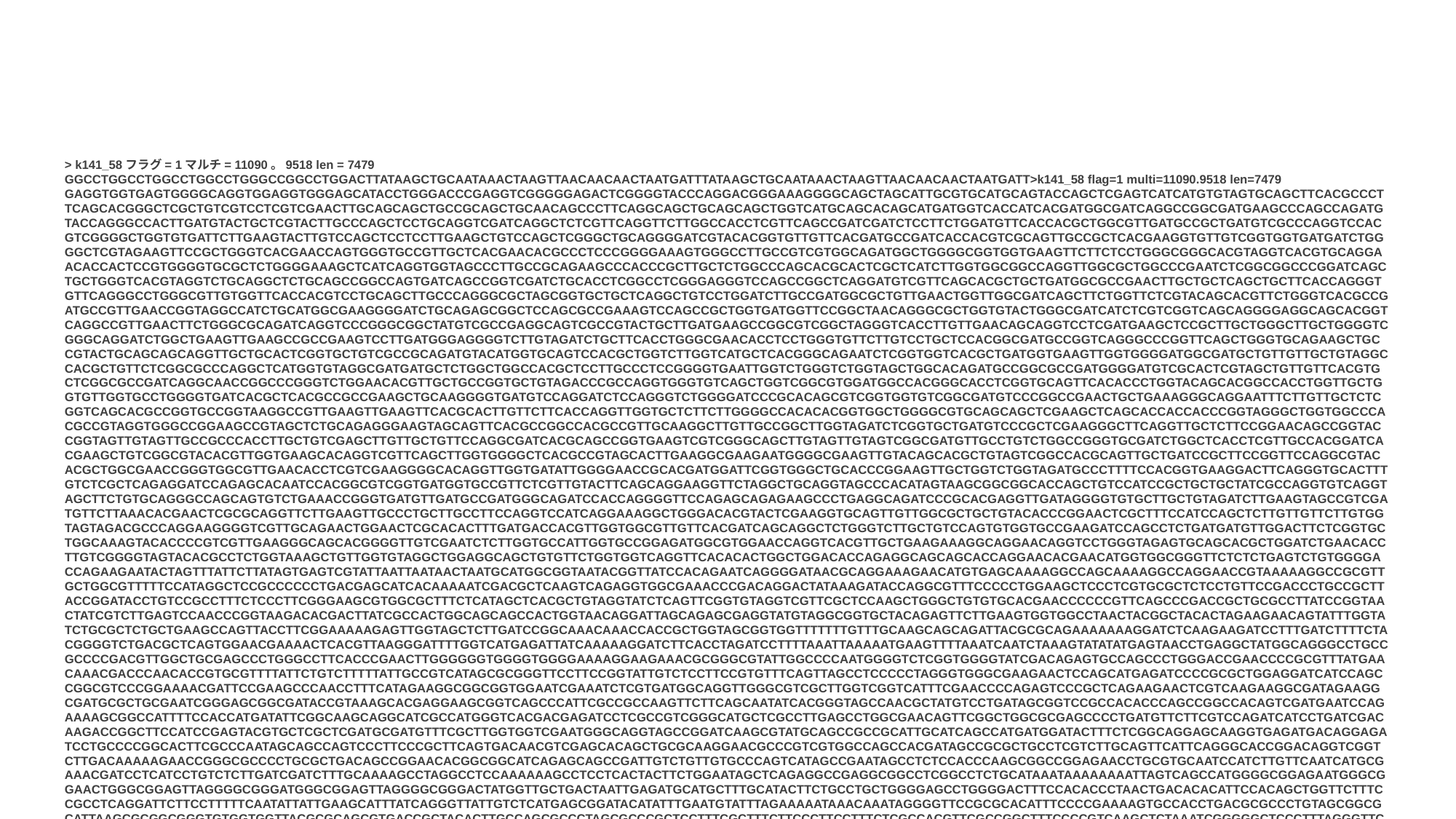

> k141_58フラグ= 1マルチ= 11090。9518 len = 7479 GGCCTGGCCTGGCCTGGCCTGGGCCGGCCTGGACTTATAAGCTGCAATAAACTAAGTTAACAACAACTAATGATTTATAAGCTGCAATAAACTAAGTTAACAACAACTAATGATT>k141_58 flag=1 multi=11090.9518 len=7479 GAGGTGGTGAGTGGGGCAGGTGGAGGTGGGAGCATACCTGGGACCCGAGGTCGGGGGAGACTCGGGGTACCCAGGACGGGAAAGGGGCAGCTAGCATTGCGTGCATGCAGTACCAGCTCGAGTCATCATGTGTAGTGCAGCTTCACGCCCTTCAGCACGGGCTCGCTGTCGTCCTCGTCGAACTTGCAGCAGCTGCCGCAGCTGCAACAGCCCTTCAGGCAGCTGCAGCAGCTGGTCATGCAGCACAGCATGATGGTCACCATCACGATGGCGATCAGGCCGGCGATGAAGCCCAGCCAGATGTACCAGGGCCACTTGATGTACTGCTCGTACTTGCCCAGCTCCTGCAGGTCGATCAGGCTCTCGTTCAGGTTCTTGGCCACCTCGTTCAGCCGATCGATCTCCTTCTGGATGTTCACCACGCTGGCGTTGATGCCGCTGATGTCGCCCAGGTCCACGTCGGGGCTGGTGTGATTCTTGAAGTACTTGTCCAGCTCCTCCTTGAAGCTGTCCAGCTCGGGCTGCAGGGGATCGTACACGGTGTTGTTCACGATGCCGATCACCACGTCGCAGTTGCCGCTCACGAAGGTGTTGTCGGTGGTGATGATCTGGGGCTCGTAGAAGTTCCGCTGGGTCACGAACCAGTGGGTGCCGTTGCTCACGAACACGCCCTCCCGGGGAAAGTGGGCCTTGCCGTCGTGGCAGATGGCTGGGGCGGTGGTGAAGTTCTTCTCCTGGGCGGGCACGTAGGTCACGTGCAGGAACACCACTCCGTGGGGTGCGCTCTGGGGAAAGCTCATCAGGTGGTAGCCCTTGCCGCAGAAGCCCACCCGCTTGCTCTGGCCCAGCACGCACTCGCTCATCTTGGTGGCGGCCAGGTTGGCGCTGGCCCGAATCTCGGCGGCCCGGATCAGCTGCTGGGTCACGTAGGTCTGCAGGCTCTGCAGCCGGCCAGTGATCAGCCGGTCGATCTGCACCTCGGCCTCGGGAGGGTCCAGCCGGCTCAGGATGTCGTTCAGCACGCTGCTGATGGCGCCGAACTTGCTGCTCAGCTGCTTCACCAGGGTGTTCAGGGCCTGGGCGTTGTGGTTCACCACGTCCTGCAGCTTGCCCAGGGCGCTAGCGGTGCTGCTCAGGCTGTCCTGGATCTTGCCGATGGCGCTGTTGAACTGGTTGGCGATCAGCTTCTGGTTCTCGTACAGCACGTTCTGGGTCACGCCGATGCCGTTGAACCGGTAGGCCATCTGCATGGCGAAGGGGATCTGCAGAGCGGCTCCAGCGCCGAAAGTCCAGCCGCTGGTGATGGTTCCGGCTAACAGGGCGCTGGTGTACTGGGCGATCATCTCGTCGGTCAGCAGGGGAGGCAGCACGGTCAGGCCGTTGAACTTCTGGGCGCAGATCAGGTCCCGGGCGGCTATGTCGCCGAGGCAGTCGCCGTACTGCTTGATGAAGCCGGCGTCGGCTAGGGTCACCTTGTTGAACAGCAGGTCCTCGATGAAGCTCCGCTTGCTGGGCTTGCTGGGGTCGGGCAGGATCTGGCTGAAGTTGAAGCCGCCGAAGTCCTTGATGGGAGGGGTCTTGTAGATCTGCTTCACCTGGGCGAACACCTCCTGGGTGTTCTTGTCCTGCTCCACGGCGATGCCGGTCAGGGCCCGGTTCAGCTGGGTGCAGAAGCTGCCGTACTGCAGCAGCAGGTTGCTGCACTCGGTGCTGTCGCCGCAGATGTACATGGTGCAGTCCACGCTGGTCTTGGTCATGCTCACGGGCAGAATCTCGGTGGTCACGCTGATGGTGAAGTTGGTGGGGATGGCGATGCTGTTGTTGCTGTAGGCCACGCTGTTCTCGGCGCCCAGGCTCATGGTGTAGGCGATGATGCTCTGGCTGGCCACGCTCCTTGCCCTCCGGGGTGAATTGGTCTGGGTCTGGTAGCTGGCACAGATGCCGGCGCCGATGGGGATGTCGCACTCGTAGCTGTTGTTCACGTGCTCGGCGCCGATCAGGCAACCGGCCCGGGTCTGGAACACGTTGCTGCCGGTGCTGTAGACCCGCCAGGTGGGTGTCAGCTGGTCGGCGTGGATGGCCACGGGCACCTCGGTGCAGTTCACACCCTGGTACAGCACGGCCACCTGGTTGCTGGTGTTGGTGCCTGGGGTGATCACGCTCACGCCGCCGAAGCTGCAAGGGGTGATGTCCAGGATCTCCAGGGTCTGGGGATCCCGCACAGCGTCGGTGGTGTCGGCGATGTCCCGGCCGAACTGCTGAAAGGGCAGGAATTTCTTGTTGCTCTCGGTCAGCACGCCGGTGCCGGTAAGGCCGTTGAAGTTGAAGTTCACGCACTTGTTCTTCACCAGGTTGGTGCTCTTCTTGGGGCCACACACGGTGGCTGGGGCGTGCAGCAGCTCGAAGCTCAGCACCACCACCCGGTAGGGCTGGTGGCCCACGCCGTAGGTGGGCCGGAAGCCGTAGCTCTGCAGAGGGAAGTAGCAGTTCACGCCGGCCACGCCGTTGCAAGGCTTGTTGCCGGCTTGGTAGATCTCGGTGCTGATGTCCCGCTCGAAGGGCTTCAGGTTGCTCTTCCGGAACAGCCGGTACCGGTAGTTGTAGTTGCCGCCCACCTTGCTGTCGAGCTTGTTGCTGTTCCAGGCGATCACGCAGCCGGTGAAGTCGTCGGGCAGCTTGTAGTTGTAGTCGGCGATGTTGCCTGTCTGGCCGGGTGCGATCTGGCTCACCTCGTTGCCACGGATCACGAAGCTGTCGGCGTACACGTTGGTGAAGCACAGGTCGTTCAGCTTGGTGGGGCTCACGCCGTAGCACTTGAAGGCGAAGAATGGGGCGAAGTTGTACAGCACGCTGTAGTCGGCCACGCAGTTGCTGATCCGCTTCCGGTTCCAGGCGTACACGCTGGCGAACCGGGTGGCGTTGAACACCTCGTCGAAGGGGCACAGGTTGGTGATATTGGGGAACCGCACGATGGATTCGGTGGGCTGCACCCGGAAGTTGCTGGTCTGGTAGATGCCCTTTTCCACGGTGAAGGACTTCAGGGTGCACTTTGTCTCGCTCAGAGGATCCAGAGCACAATCCACGGCGTCGGTGATGGTGCCGTTCTCGTTGTACTTCAGCAGGAAGGTTCTAGGCTGCAGGTAGCCCACATAGTAAGCGGCGGCACCAGCTGTCCATCCGCTGCTGCTATCGCCAGGTGTCAGGTAGCTTCTGTGCAGGGCCAGCAGTGTCTGAAACCGGGTGATGTTGATGCCGATGGGCAGATCCACCAGGGGTTCCAGAGCAGAGAAGCCCTGAGGCAGATCCCGCACGAGGTTGATAGGGGTGTGCTTGCTGTAGATCTTGAAGTAGCCGTCGATGTTCTTAAACACGAACTCGCGCAGGTTCTTGAAGTTGCCCTGCTTGCCTTCCAGGTCCATCAGGAAAGGCTGGGACACGTACTCGAAGGTGCAGTTGTTGGCGCTGCTGTACACCCGGAACTCGCTTTCCATCCAGCTCTTGTTGTTCTTGTGGTAGTAGACGCCCAGGAAGGGGTCGTTGCAGAACTGGAACTCGCACACTTTGATGACCACGTTGGTGGCGTTGTTCACGATCAGCAGGCTCTGGGTCTTGCTGTCCAGTGTGGTGCCGAAGATCCAGCCTCTGATGATGTTGGACTTCTCGGTGCTGGCAAAGTACACCCCGTCGTTGAAGGGCAGCACGGGGTTGTCGAATCTCTTGGTGCCATTGGTGCCGGAGATGGCGTGGAACCAGGTCACGTTGCTGAAGAAAGGCAGGAACAGGTCCTGGGTAGAGTGCAGCACGCTGGATCTGAACACCTTGTCGGGGTAGTACACGCCTCTGGTAAAGCTGTTGGTGTAGGCTGGAGGCAGCTGTGTTCTGGTGGTCAGGTTCACACACTGGCTGGACACCAGAGGCAGCAGCACCAGGAACACGAACATGGTGGCGGGTTCTCTCTGAGTCTGTGGGGACCAGAAGAATACTAGTTTATTCTTATAGTGAGTCGTATTAATTAATAACTAATGCATGGCGGTAATACGGTTATCCACAGAATCAGGGGATAACGCAGGAAAGAACATGTGAGCAAAAGGCCAGCAAAAGGCCAGGAACCGTAAAAAGGCCGCGTTGCTGGCGTTTTTCCATAGGCTCCGCCCCCCTGACGAGCATCACAAAAATCGACGCTCAAGTCAGAGGTGGCGAAACCCGACAGGACTATAAAGATACCAGGCGTTTCCCCCTGGAAGCTCCCTCGTGCGCTCTCCTGTTCCGACCCTGCCGCTTACCGGATACCTGTCCGCCTTTCTCCCTTCGGGAAGCGTGGCGCTTTCTCATAGCTCACGCTGTAGGTATCTCAGTTCGGTGTAGGTCGTTCGCTCCAAGCTGGGCTGTGTGCACGAACCCCCCGTTCAGCCCGACCGCTGCGCCTTATCCGGTAACTATCGTCTTGAGTCCAACCCGGTAAGACACGACTTATCGCCACTGGCAGCAGCCACTGGTAACAGGATTAGCAGAGCGAGGTATGTAGGCGGTGCTACAGAGTTCTTGAAGTGGTGGCCTAACTACGGCTACACTAGAAGAACAGTATTTGGTATCTGCGCTCTGCTGAAGCCAGTTACCTTCGGAAAAAGAGTTGGTAGCTCTTGATCCGGCAAACAAACCACCGCTGGTAGCGGTGGTTTTTTTGTTTGCAAGCAGCAGATTACGCGCAGAAAAAAAGGATCTCAAGAAGATCCTTTGATCTTTTCTACGGGGTCTGACGCTCAGTGGAACGAAAACTCACGTTAAGGGATTTTGGTCATGAGATTATCAAAAAGGATCTTCACCTAGATCCTTTTAAATTAAAAATGAAGTTTTAAATCAATCTAAAGTATATATGAGTAACCTGAGGCTATGGCAGGGCCTGCCGCCCCGACGTTGGCTGCGAGCCCTGGGCCTTCACCCGAACTTGGGGGGTGGGGTGGGGAAAAGGAAGAAACGCGGGCGTATTGGCCCCAATGGGGTCTCGGTGGGGTATCGACAGAGTGCCAGCCCTGGGACCGAACCCCGCGTTTATGAACAAACGACCCAACACCGTGCGTTTTATTCTGTCTTTTTATTGCCGTCATAGCGCGGGTTCCTTCCGGTATTGTCTCCTTCCGTGTTTCAGTTAGCCTCCCCCTAGGGTGGGCGAAGAACTCCAGCATGAGATCCCCGCGCTGGAGGATCATCCAGCCGGCGTCCCGGAAAACGATTCCGAAGCCCAACCTTTCATAGAAGGCGGCGGTGGAATCGAAATCTCGTGATGGCAGGTTGGGCGTCGCTTGGTCGGTCATTTCGAACCCCAGAGTCCCGCTCAGAAGAACTCGTCAAGAAGGCGATAGAAGGCGATGCGCTGCGAATCGGGAGCGGCGATACCGTAAAGCACGAGGAAGCGGTCAGCCCATTCGCCGCCAAGTTCTTCAGCAATATCACGGGTAGCCAACGCTATGTCCTGATAGCGGTCCGCCACACCCAGCCGGCCACAGTCGATGAATCCAGAAAAGCGGCCATTTTCCACCATGATATTCGGCAAGCAGGCATCGCCATGGGTCACGACGAGATCCTCGCCGTCGGGCATGCTCGCCTTGAGCCTGGCGAACAGTTCGGCTGGCGCGAGCCCCTGATGTTCTTCGTCCAGATCATCCTGATCGACAAGACCGGCTTCCATCCGAGTACGTGCTCGCTCGATGCGATGTTTCGCTTGGTGGTCGAATGGGCAGGTAGCCGGATCAAGCGTATGCAGCCGCCGCATTGCATCAGCCATGATGGATACTTTCTCGGCAGGAGCAAGGTGAGATGACAGGAGATCCTGCCCCGGCACTTCGCCCAATAGCAGCCAGTCCCTTCCCGCTTCAGTGACAACGTCGAGCACAGCTGCGCAAGGAACGCCCGTCGTGGCCAGCCACGATAGCCGCGCTGCCTCGTCTTGCAGTTCATTCAGGGCACCGGACAGGTCGGTCTTGACAAAAAGAACCGGGCGCCCCTGCGCTGACAGCCGGAACACGGCGGCATCAGAGCAGCCGATTGTCTGTTGTGCCCAGTCATAGCCGAATAGCCTCTCCACCCAAGCGGCCGGAGAACCTGCGTGCAATCCATCTTGTTCAATCATGCGAAACGATCCTCATCCTGTCTCTTGATCGATCTTTGCAAAAGCCTAGGCCTCCAAAAAAGCCTCCTCACTACTTCTGGAATAGCTCAGAGGCCGAGGCGGCCTCGGCCTCTGCATAAATAAAAAAAATTAGTCAGCCATGGGGCGGAGAATGGGCGGAACTGGGCGGAGTTAGGGGCGGGATGGGCGGAGTTAGGGGCGGGACTATGGTTGCTGACTAATTGAGATGCATGCTTTGCATACTTCTGCCTGCTGGGGAGCCTGGGGACTTTCCACACCCTAACTGACACACATTCCACAGCTGGTTCTTTCCGCCTCAGGATTCTTCCTTTTTCAATATTATTGAAGCATTTATCAGGGTTATTGTCTCATGAGCGGATACATATTTGAATGTATTTAGAAAAATAAACAAATAGGGGTTCCGCGCACATTTCCCCGAAAAGTGCCACCTGACGCGCCCTGTAGCGGCGCATTAAGCGCGGCGGGTGTGGTGGTTACGCGCAGCGTGACCGCTACACTTGCCAGCGCCCTAGCGCCCGCTCCTTTCGCTTTCTTCCCTTCCTTTCTCGCCACGTTCGCCGGCTTTCCCCGTCAAGCTCTAAATCGGGGGCTCCCTTTAGGGTTCCGATTTAGTGCTTTACGGCACCTCGACCCCAAAAAACTTGATTAGGGTGATGGTTCACGTAGTGGGCCATCGCCCTGATAGACGGTTTTTCGCCCTTTGACGTTGGAGTCCACGTTCTTTAATAGTGGACTCTTGTTCCAAACTGGAACAACACTCAACCCTATCTCGGTCTATTCTTTTGATTTATAAGGGATTTTGCCGATTTCGGCCTATTGGTTAAAAAATGAGCTGATTTAACAAAAATTTAACGCGAATTTTAACAAAATATTAACGCTTACAATTTACGCGTTAAGATACATTGATGAGTTTGGACAAACCACAACTAGAATGCAGTGAAAAAAATGCTTTATTTGTGAAATTTGTGATGCTATTGCTTTATTTGTAACCATTATAAGCTGCAATAAACAAGTTAACAACAACAATTGCATTCATTTTATGTTTCAGGTTCAGGGGGAGGTGTGGGAGGTTTTTTAAAGCAAGTAAAACCTCTACAAATGTGGTATGGCTGATTATGATCATGAACAGACTGTGAGGACTGAGGGGCCTGAAATGAGCCTTGGGACTGTGAATCTAAAATACACAAACAATTAGAATCAGTAGTTTAACACATTATACACTTAAAAATTGGATCTCCATTCGCCATTCAGGCTGCGCAACTGTTGGGAAGGGCGATGTTAAACGGCGGAGCTACCACACCGGTTGGAGCTCTTCTTTTTTTTTTTTTTTT